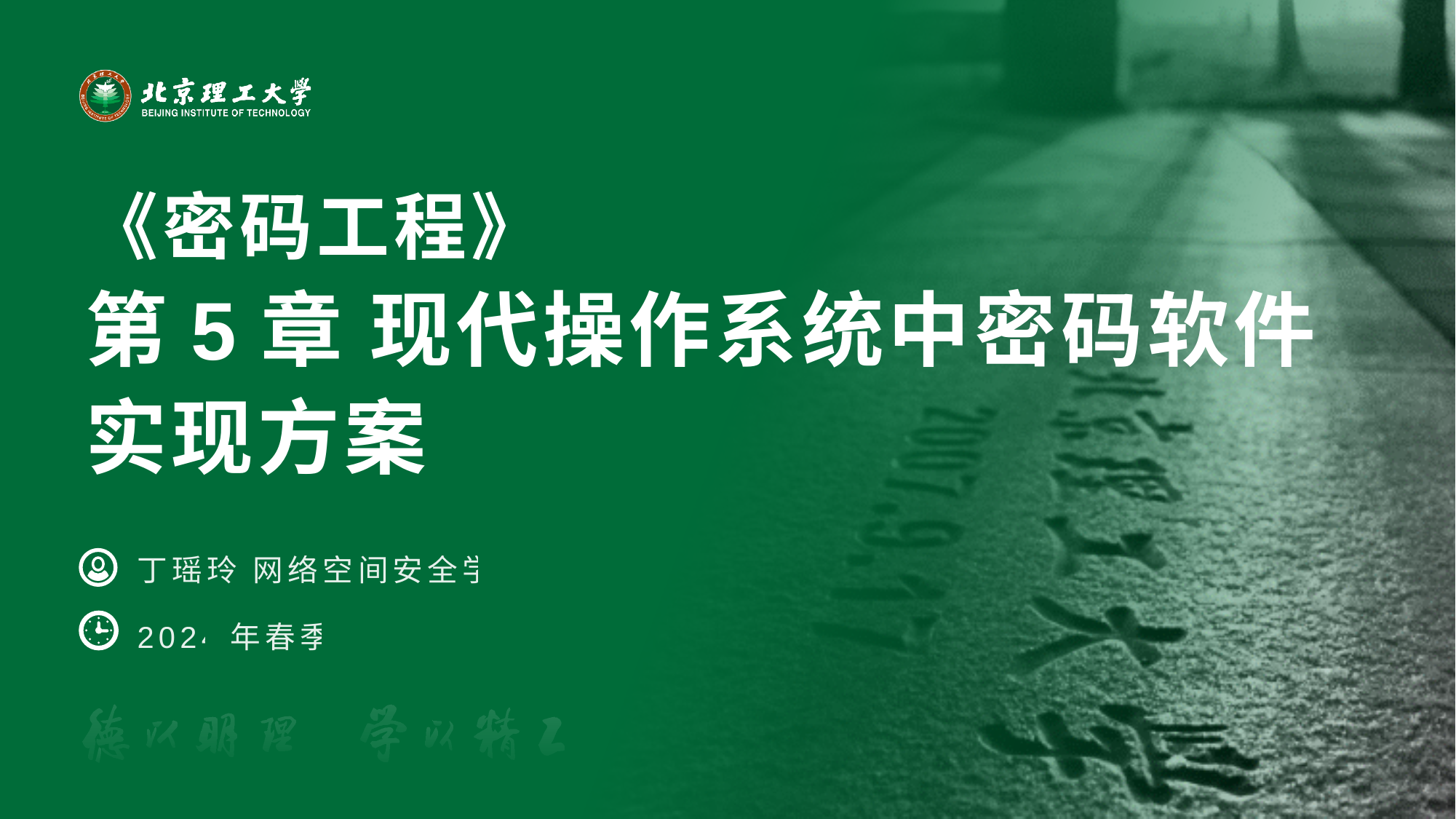

《密码工程》
第5章 现代操作系统中密码软件实现方案
丁瑶玲 网络空间安全学院

2024年春季